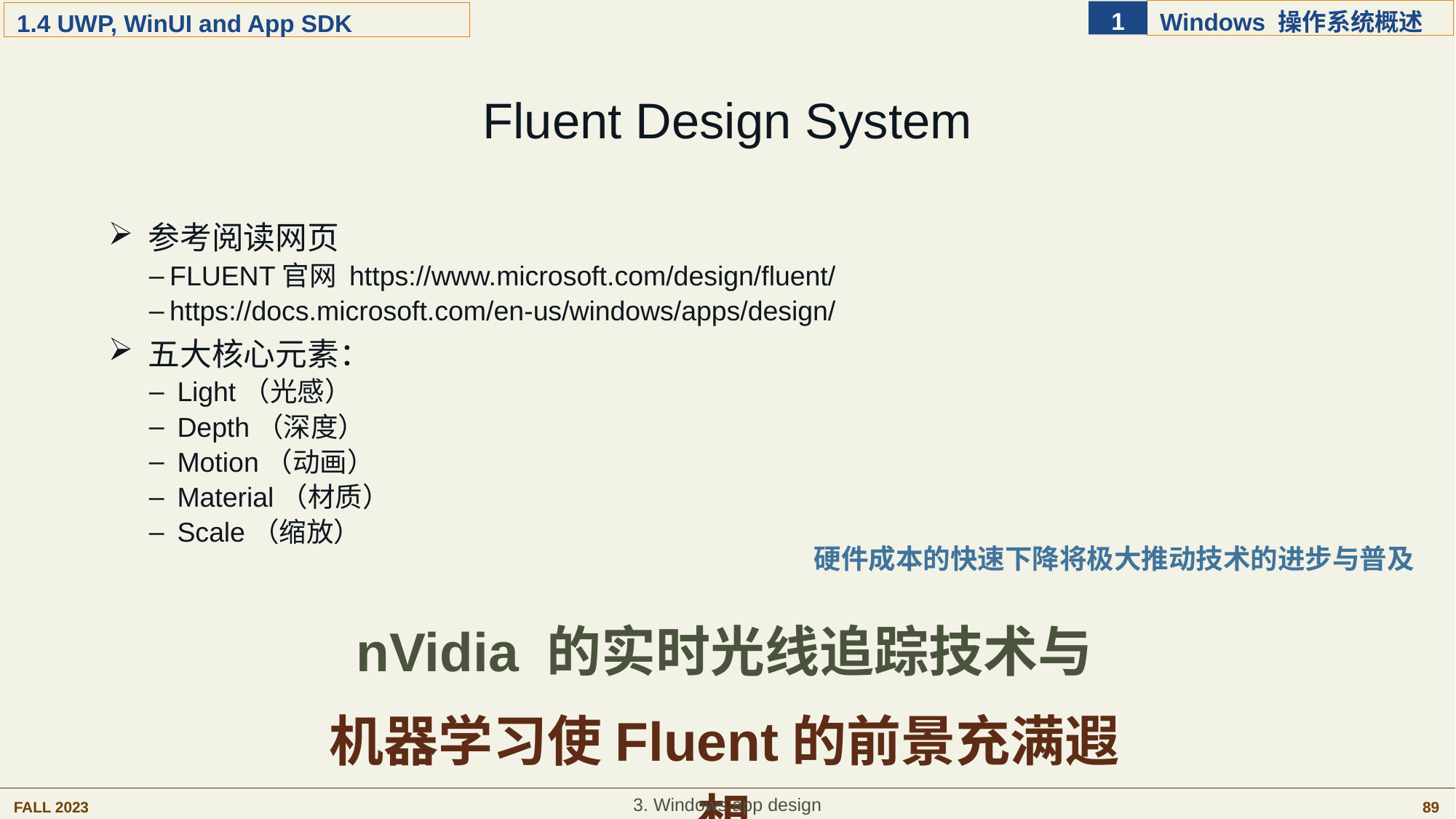

Fluent Design System
 参考阅读网页
FLUENT官网 https://www.microsoft.com/design/fluent/
https://docs.microsoft.com/en-us/windows/apps/design/
 五大核心元素：
 Light（光感）
 Depth（深度）
 Motion（动画）
 Material（材质）
 Scale（缩放）
硬件成本的快速下降将极大推动技术的进步与普及
nVidia 的实时光线追踪技术与
机器学习使Fluent的前景充满遐想
3. Windows app design